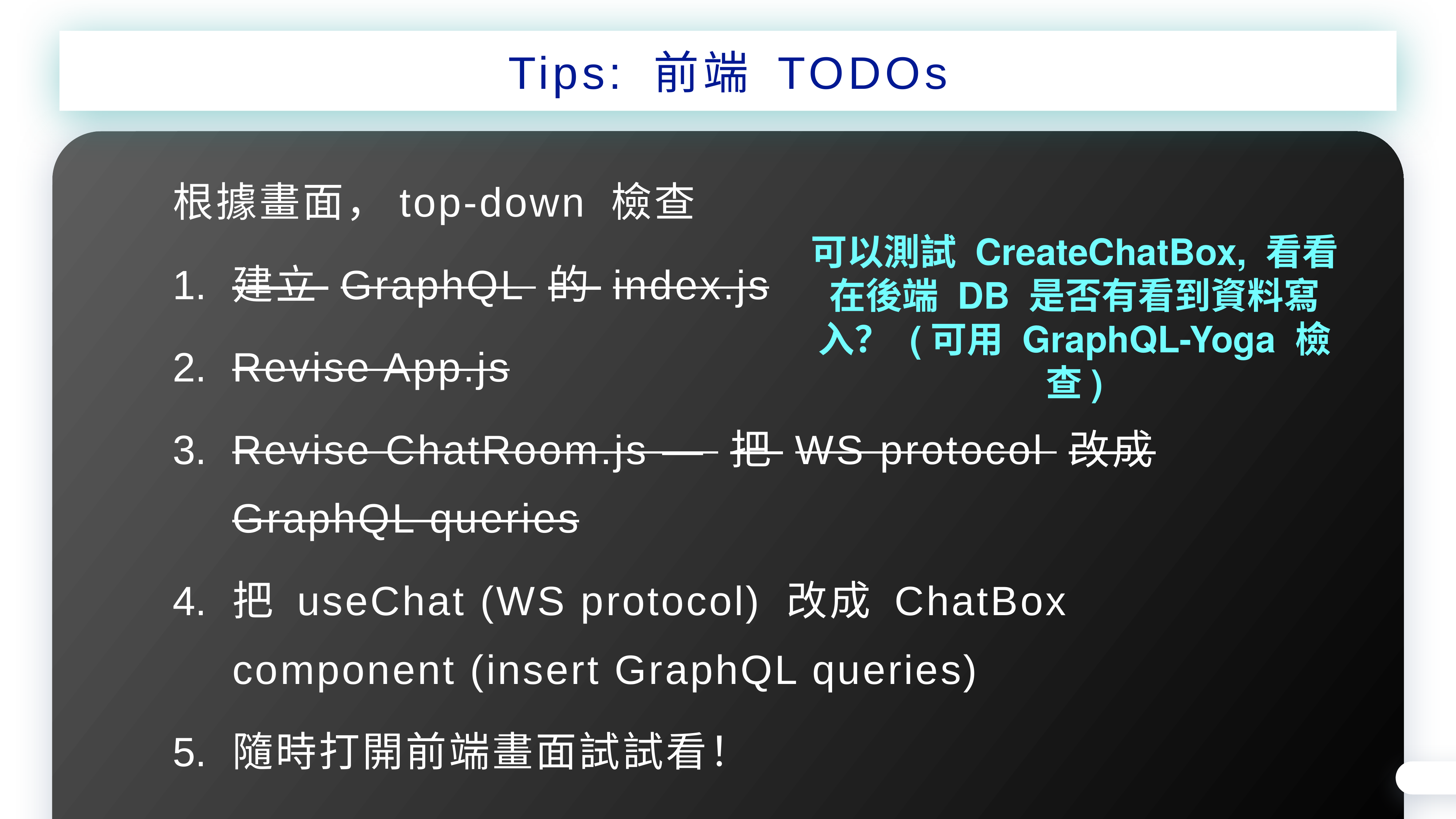

Tips: 前端 TODOs
根據畫面，top-down 檢查
建立 GraphQL 的 index.js
Revise App.js
Revise ChatRoom.js — 把 WS protocol 改成 GraphQL queries
把 useChat (WS protocol) 改成 ChatBox component (insert GraphQL queries)
隨時打開前端畫面試試看！
可以測試 CreateChatBox, 看看在後端 DB 是否有看到資料寫入？ (可用 GraphQL-Yoga 檢查)
32